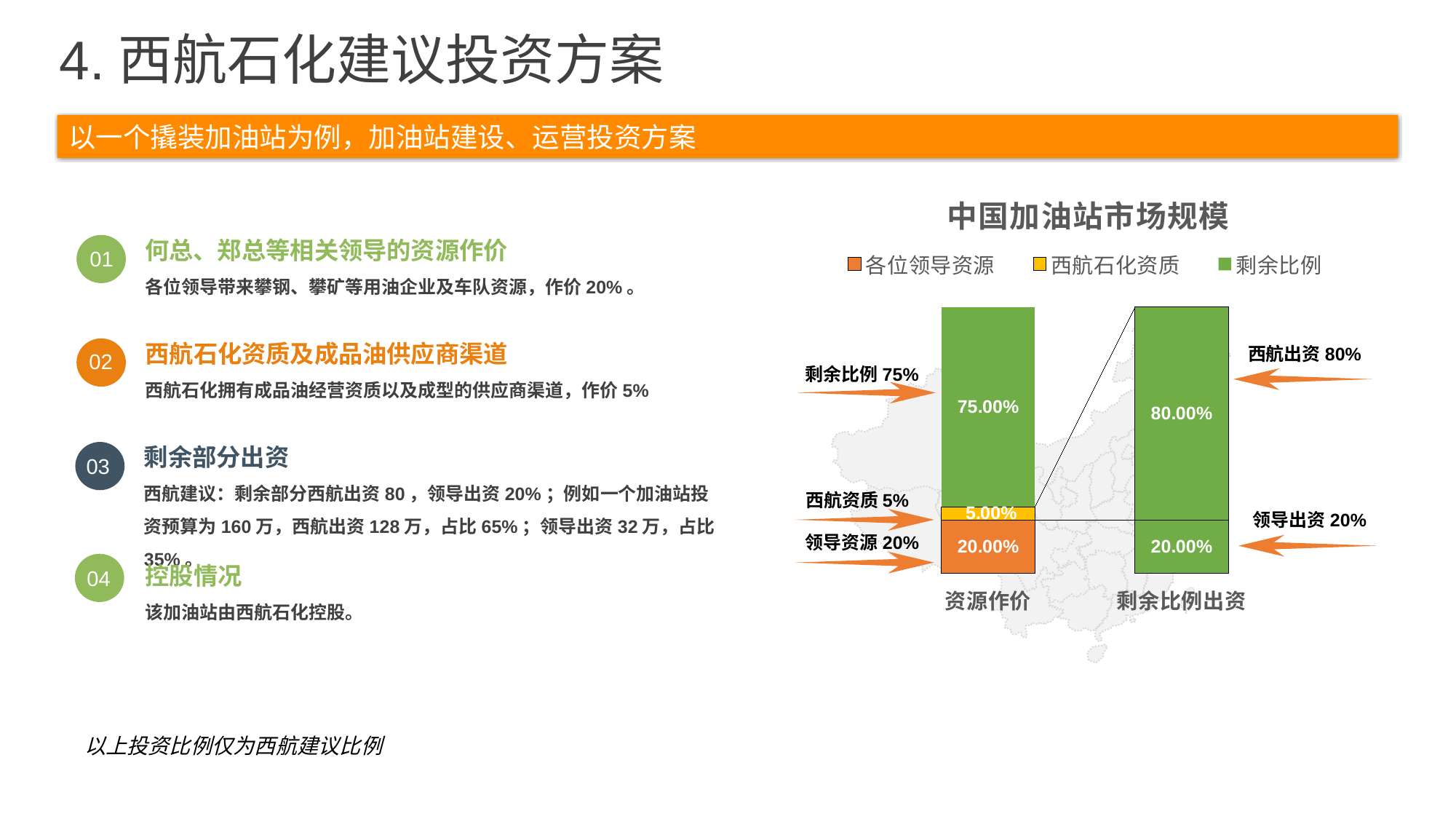

4.西航石化建议投资方案

以一个撬装加油站为例，加油站建设、运营投资方案

### Chart: 中国加油站市场规模

| Category | 各位领导资源 | 西航石化资质 | 剩余比例 |
|---|---|---|---|
| 资源作价 | 0.2 | 0.05 | 0.75 |
| 剩余比例出资 | 0.2 | 0.8 | 0.0 |

以上投资比例仅为西航建议比例
何总、郑总等相关领导的资源作价
各位领导带来攀钢、攀矿等用油企业及车队资源，作价20%。

01
西航石化资质及成品油供应商渠道
西航石化拥有成品油经营资质以及成型的供应商渠道，作价5%

02
西航出资80%
剩余比例75%

剩余部分出资
西航建议：剩余部分西航出资80，领导出资20%；例如一个加油站投资预算为160万，西航出资128万，占比65%；领导出资32万，占比35%。

03
西航资质5%
领导出资20%

领导资源20%

控股情况
该加油站由西航石化控股。

04